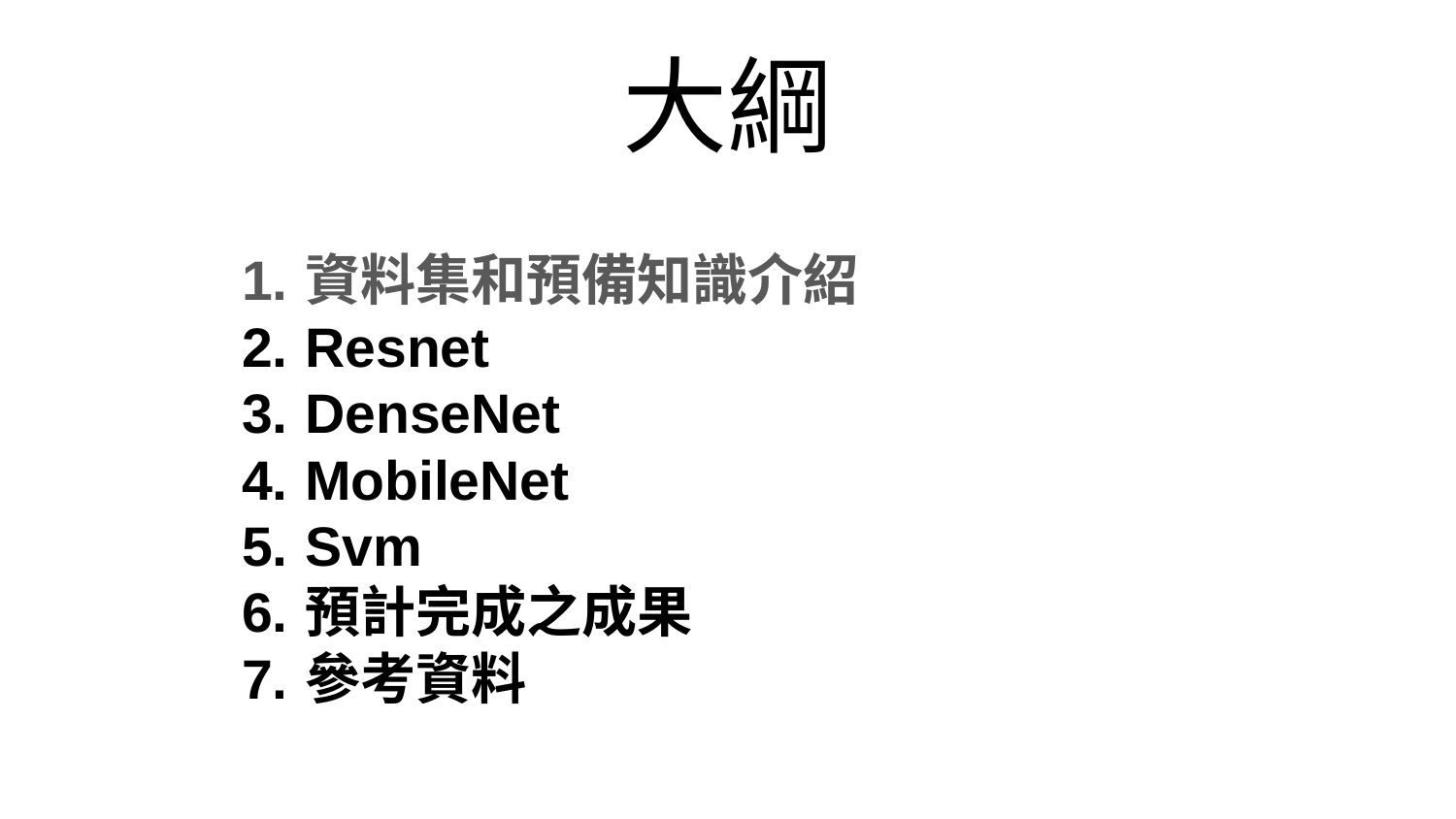

# 大綱
資料集和預備知識介紹
Resnet
DenseNet
MobileNet
Svm
預計完成之成果
參考資料